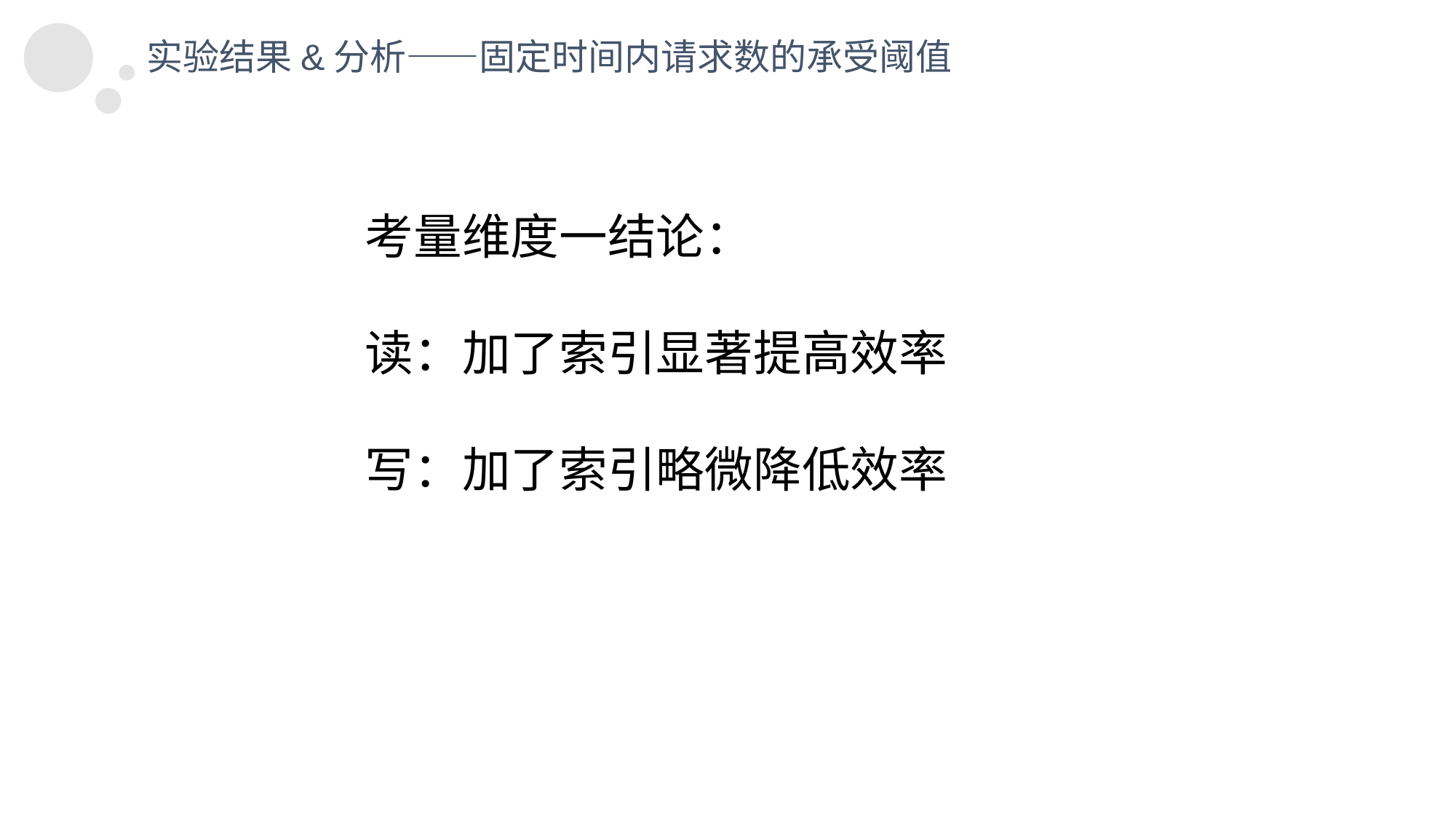

实验结果&分析——固定时间内请求数的承受阈值
考量维度一结论：

读：加了索引显著提高效率

写：加了索引略微降低效率